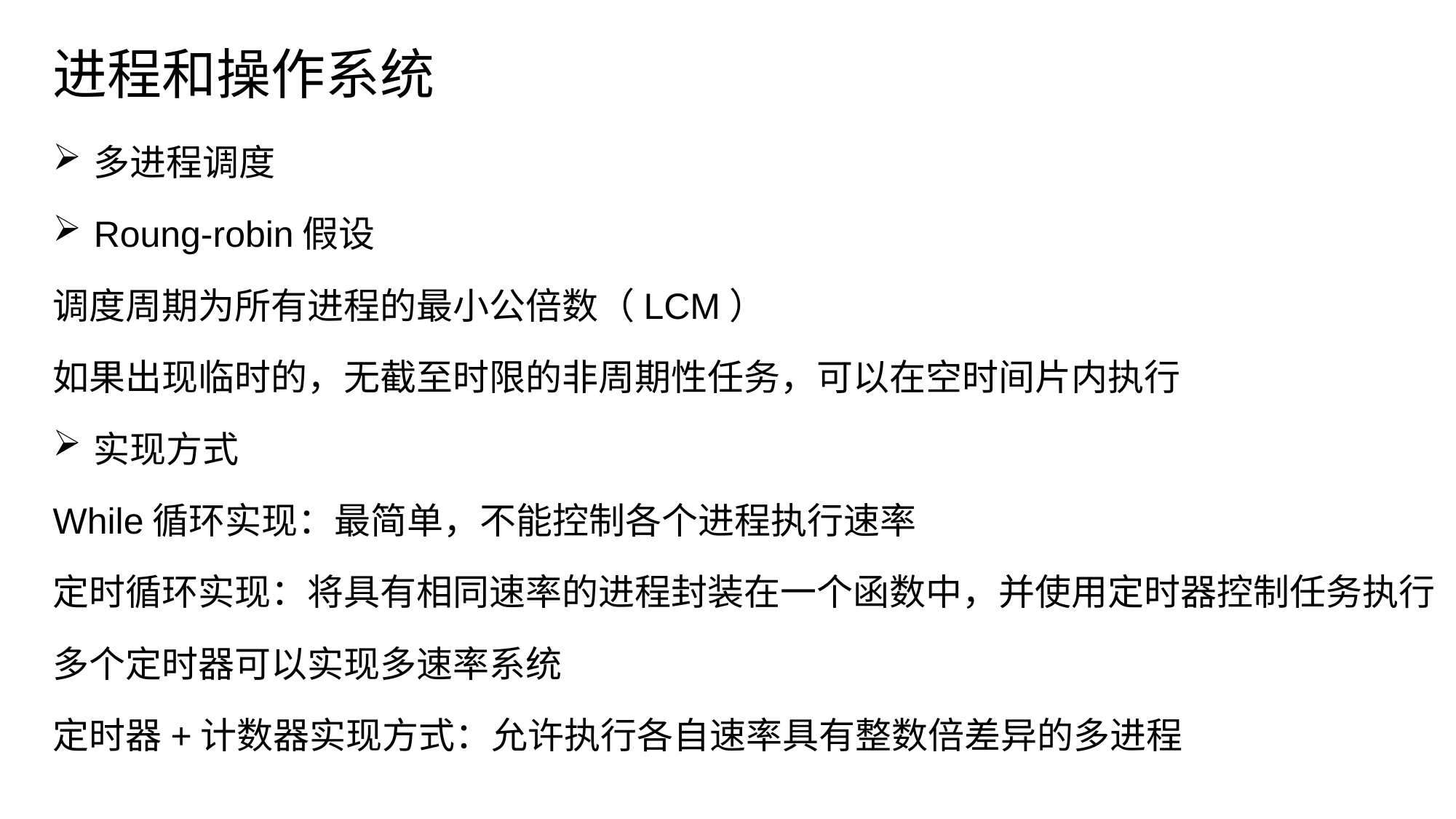

# 进程和操作系统
多进程调度
Roung-robin假设
调度周期为所有进程的最小公倍数（LCM）
如果出现临时的，无截至时限的非周期性任务，可以在空时间片内执行
实现方式
While循环实现：最简单，不能控制各个进程执行速率
定时循环实现：将具有相同速率的进程封装在一个函数中，并使用定时器控制任务执行
多个定时器可以实现多速率系统
定时器+计数器实现方式：允许执行各自速率具有整数倍差异的多进程

72